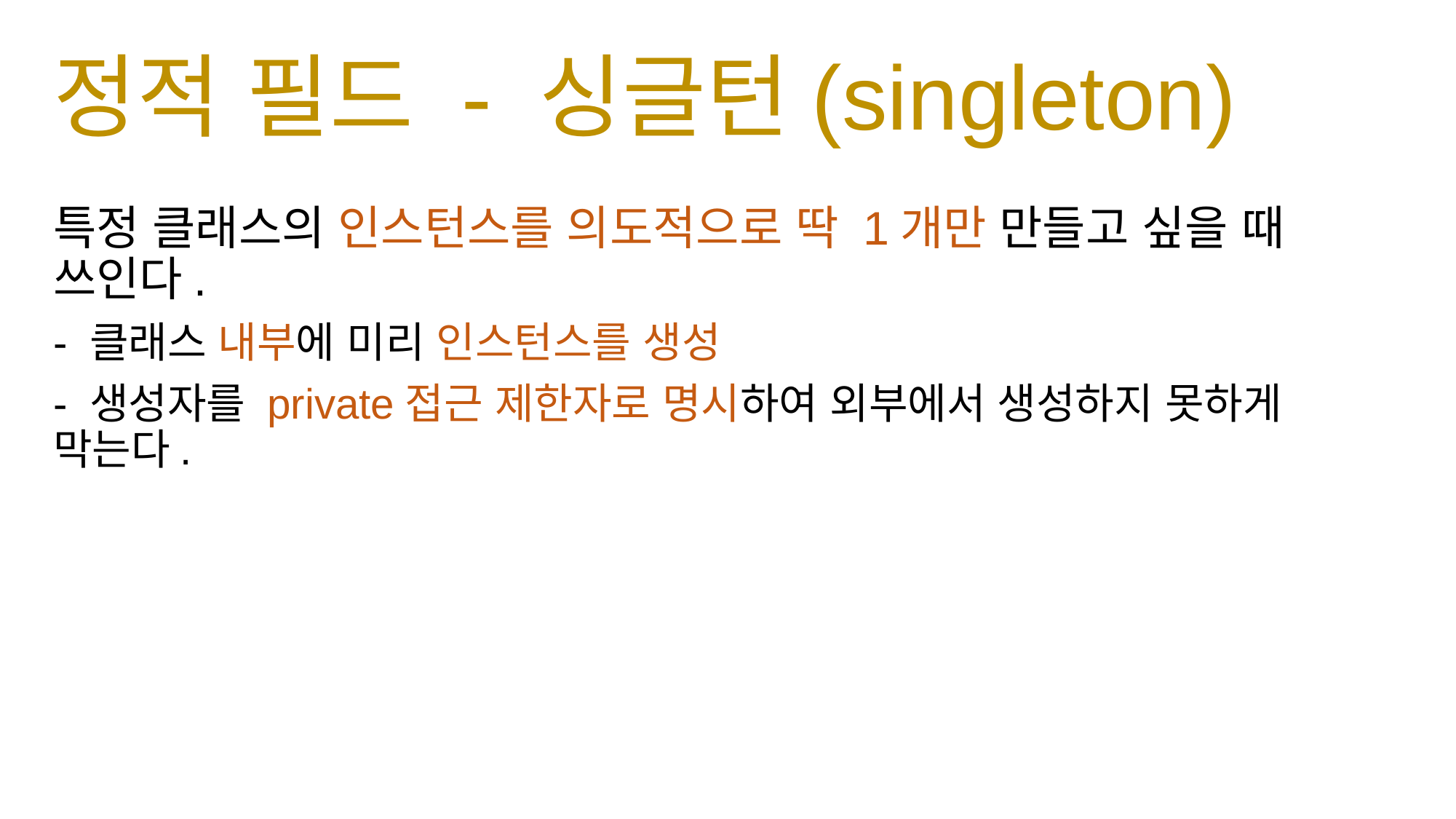

# 정적 필드 - 싱글턴(singleton)
특정 클래스의 인스턴스를 의도적으로 딱 1개만 만들고 싶을 때 쓰인다.
- 클래스 내부에 미리 인스턴스를 생성
- 생성자를 private접근 제한자로 명시하여 외부에서 생성하지 못하게 막는다.